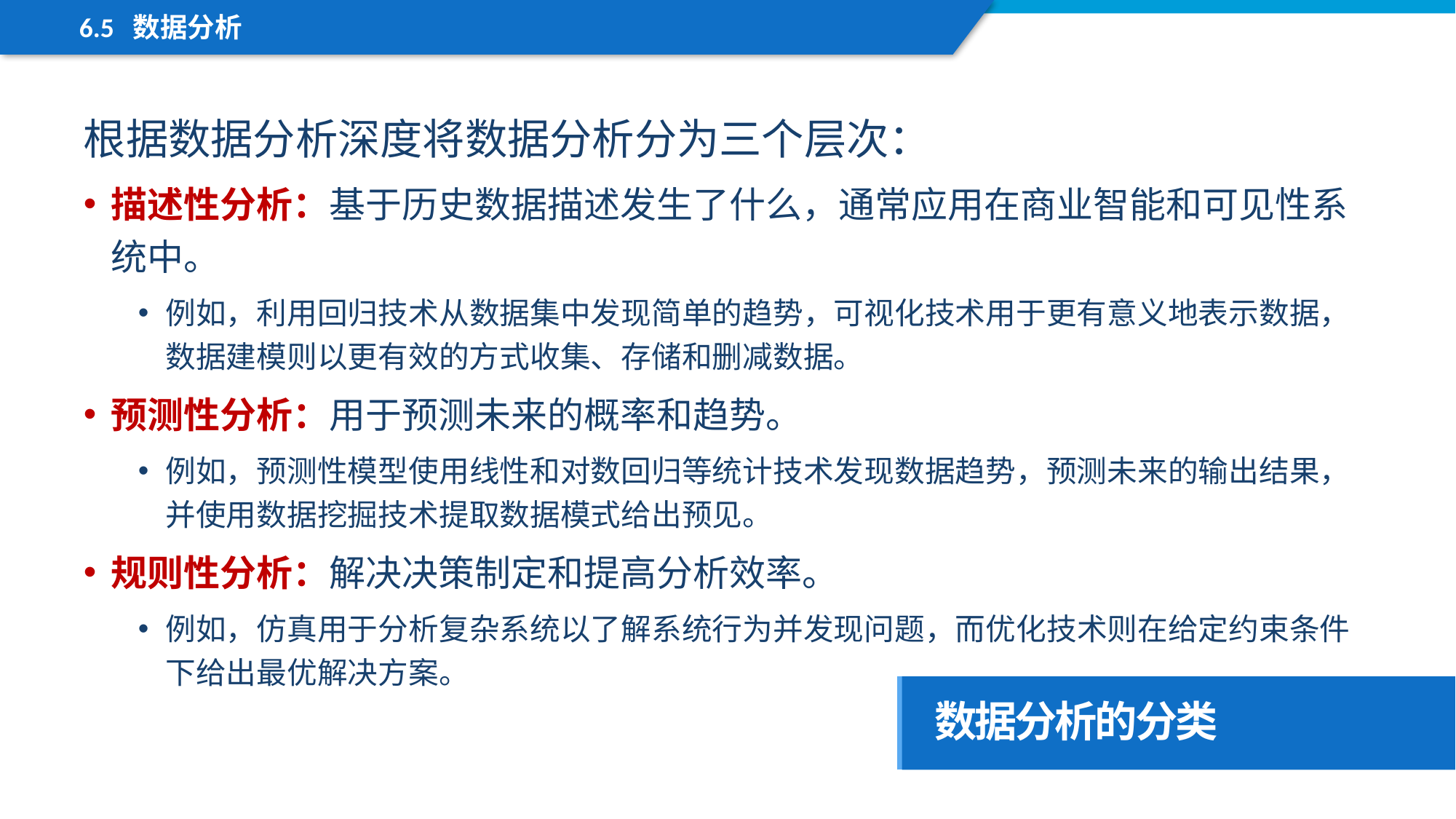

6.5  数据分析
根据数据分析深度将数据分析分为三个层次：
描述性分析：基于历史数据描述发生了什么，通常应用在商业智能和可见性系统中。
例如，利用回归技术从数据集中发现简单的趋势，可视化技术用于更有意义地表示数据，数据建模则以更有效的方式收集、存储和删减数据。
预测性分析：用于预测未来的概率和趋势。
例如，预测性模型使用线性和对数回归等统计技术发现数据趋势，预测未来的输出结果，并使用数据挖掘技术提取数据模式给出预见。
规则性分析：解决决策制定和提高分析效率。
例如，仿真用于分析复杂系统以了解系统行为并发现问题，而优化技术则在给定约束条件下给出最优解决方案。
数据分析的分类